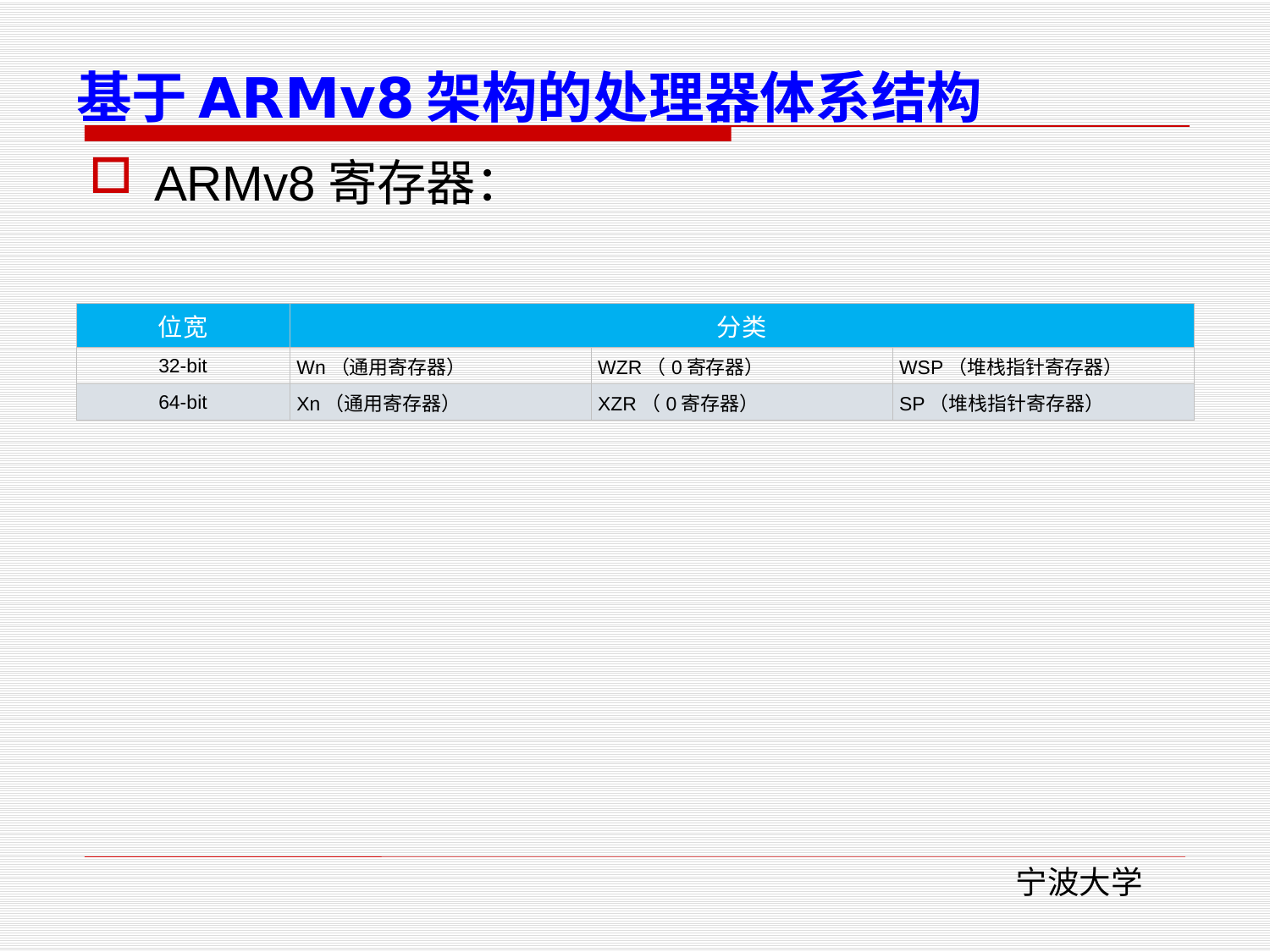

# 基于ARMv8架构的处理器体系结构
ARMv8寄存器：
| 位宽 | 分类 |  |  |
| --- | --- | --- | --- |
| 32-bit | Wn（通用寄存器） | WZR（0寄存器） | WSP（堆栈指针寄存器） |
| 64-bit | Xn（通用寄存器） | XZR（0寄存器） | SP（堆栈指针寄存器） |